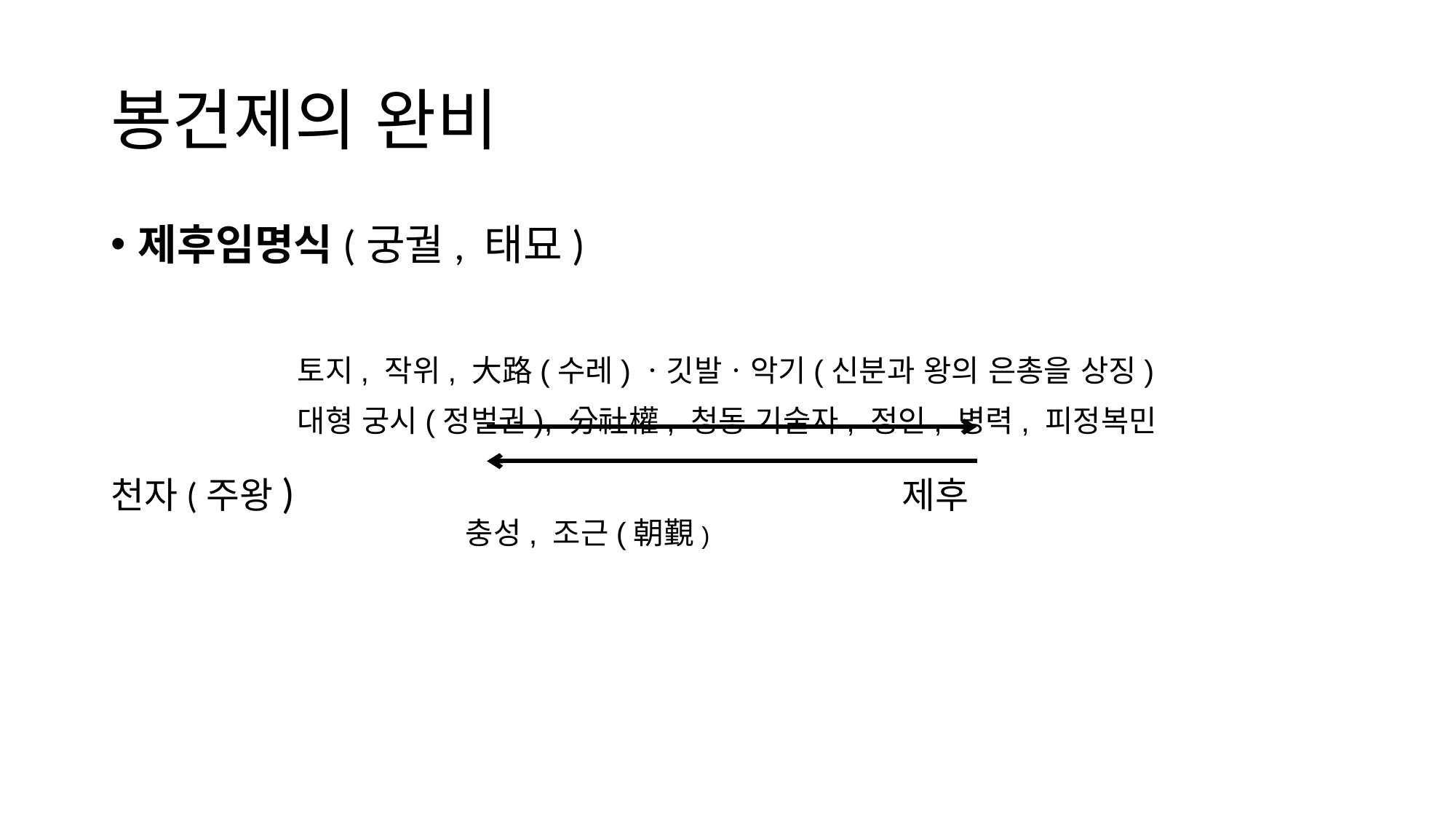

# 봉건제의 완비
제후임명식(궁궐, 태묘)

		     토지, 작위, 大路(수레)ㆍ깃발ㆍ악기(신분과 왕의 은총을 상징)
	 	     대형 궁시(정벌권), 分社權, 청동 기술자, 정인, 병력, 피정복민

천자(주왕) 					    	제후
			         	충성, 조근(朝覲)